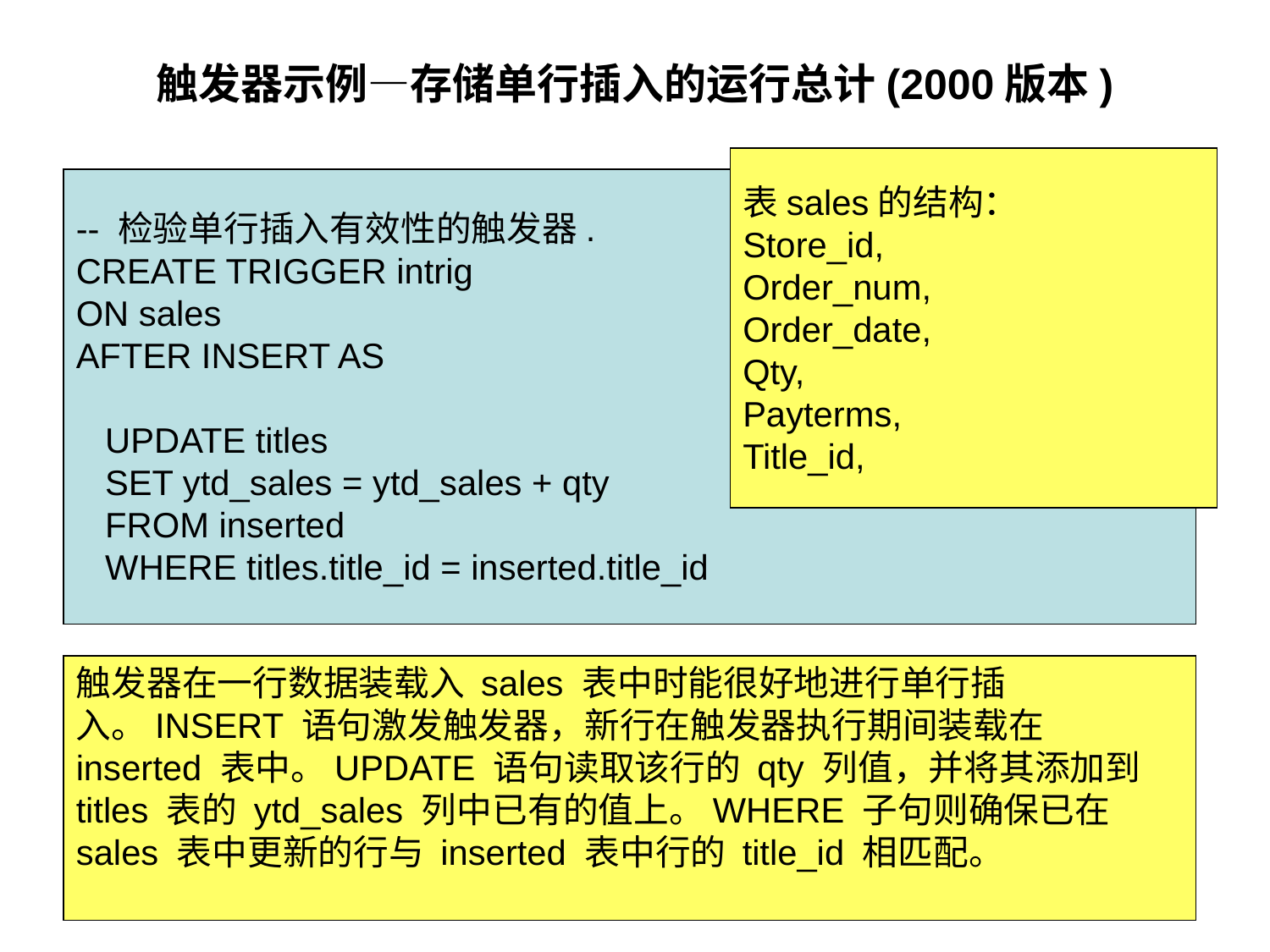

# 触发器示例—存储单行插入的运行总计(2000版本)
表sales的结构：
Store_id,
Order_num,
Order_date,
Qty,
Payterms,
Title_id,
-- 检验单行插入有效性的触发器.
CREATE TRIGGER intrig
ON sales
AFTER INSERT AS

   UPDATE titles
   SET ytd_sales = ytd_sales + qty
   FROM inserted
   WHERE titles.title_id = inserted.title_id
触发器在一行数据装载入 sales 表中时能很好地进行单行插入。INSERT 语句激发触发器，新行在触发器执行期间装载在 inserted 表中。UPDATE 语句读取该行的 qty 列值，并将其添加到 titles 表的 ytd_sales 列中已有的值上。WHERE 子句则确保已在 sales 表中更新的行与 inserted 表中行的 title_id 相匹配。